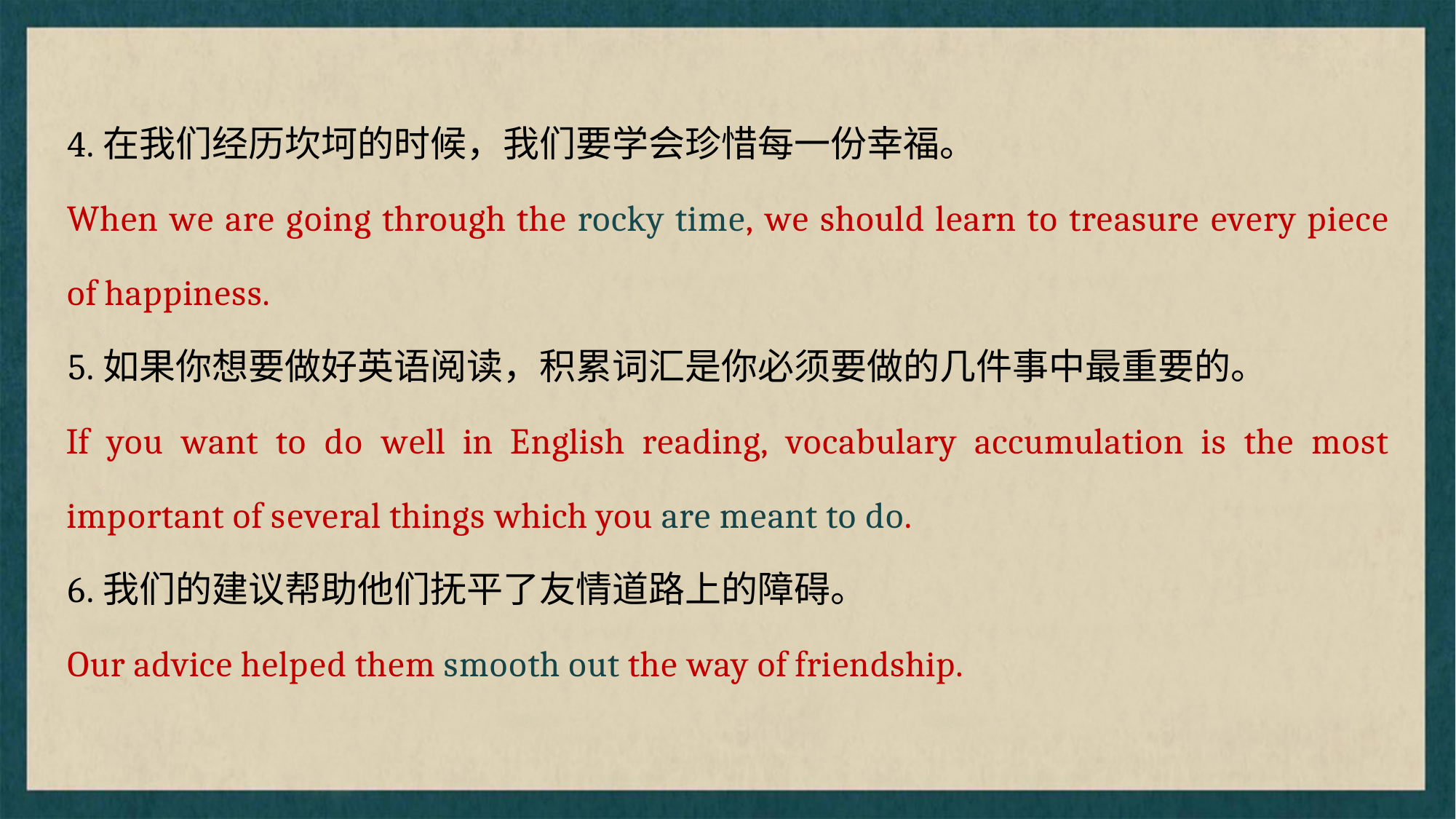

4.在我们经历坎坷的时候，我们要学会珍惜每一份幸福。
When we are going through the rocky time, we should learn to treasure every piece of happiness.
5.如果你想要做好英语阅读，积累词汇是你必须要做的几件事中最重要的。
If you want to do well in English reading, vocabulary accumulation is the most important of several things which you are meant to do.
6.我们的建议帮助他们抚平了友情道路上的障碍。
Our advice helped them smooth out the way of friendship.